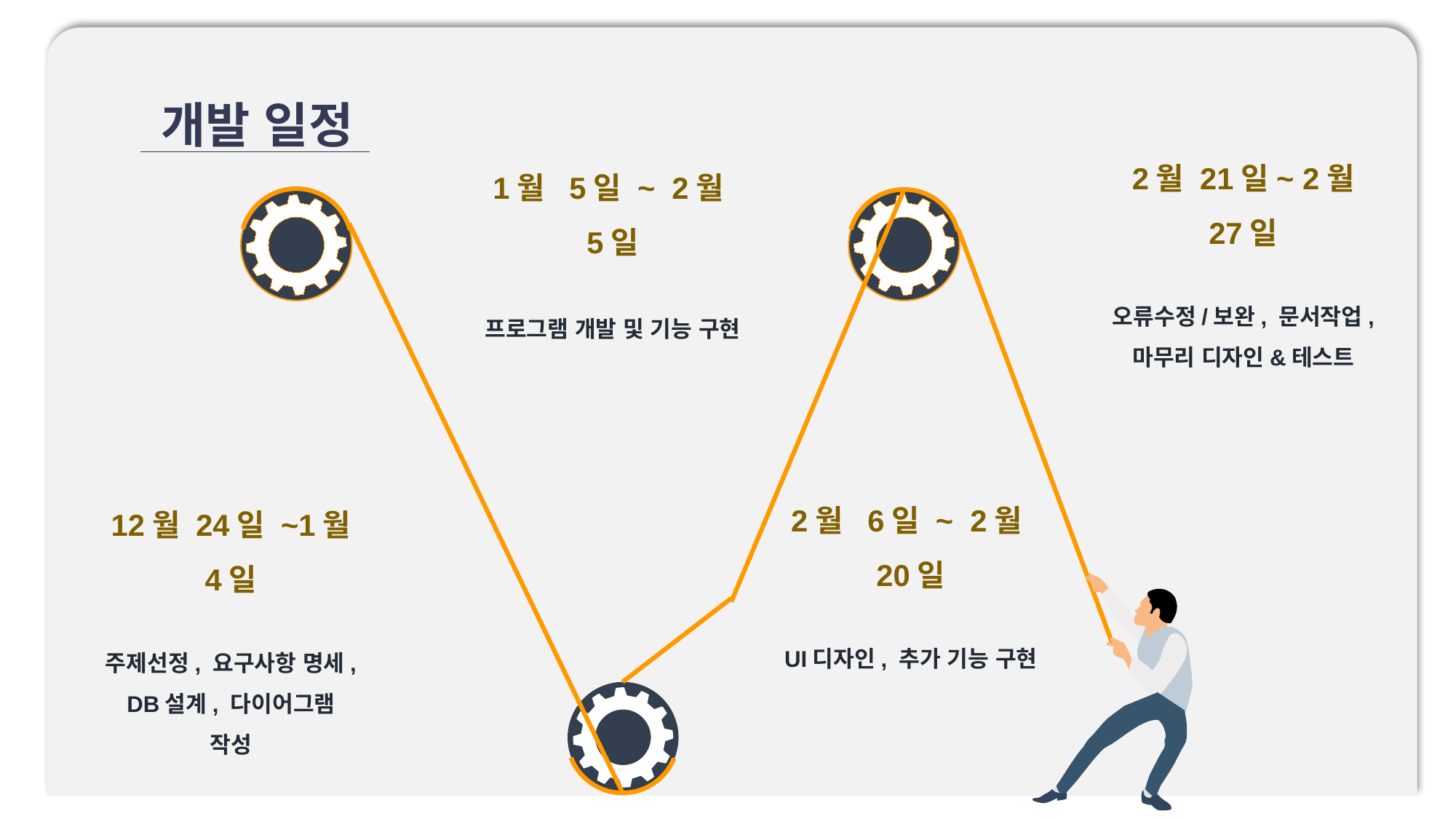

개발 일정
2월 21일~ 2월 27일

오류수정/보완, 문서작업, 마무리 디자인&테스트
1월  5일 ~  2월  5일

프로그램 개발 및 기능 구현

2월  6일 ~  2월  20일

UI디자인, 추가 기능 구현
12월 24일 ~1월 4일

주제선정, 요구사항 명세, DB설계, 다이어그램 작성